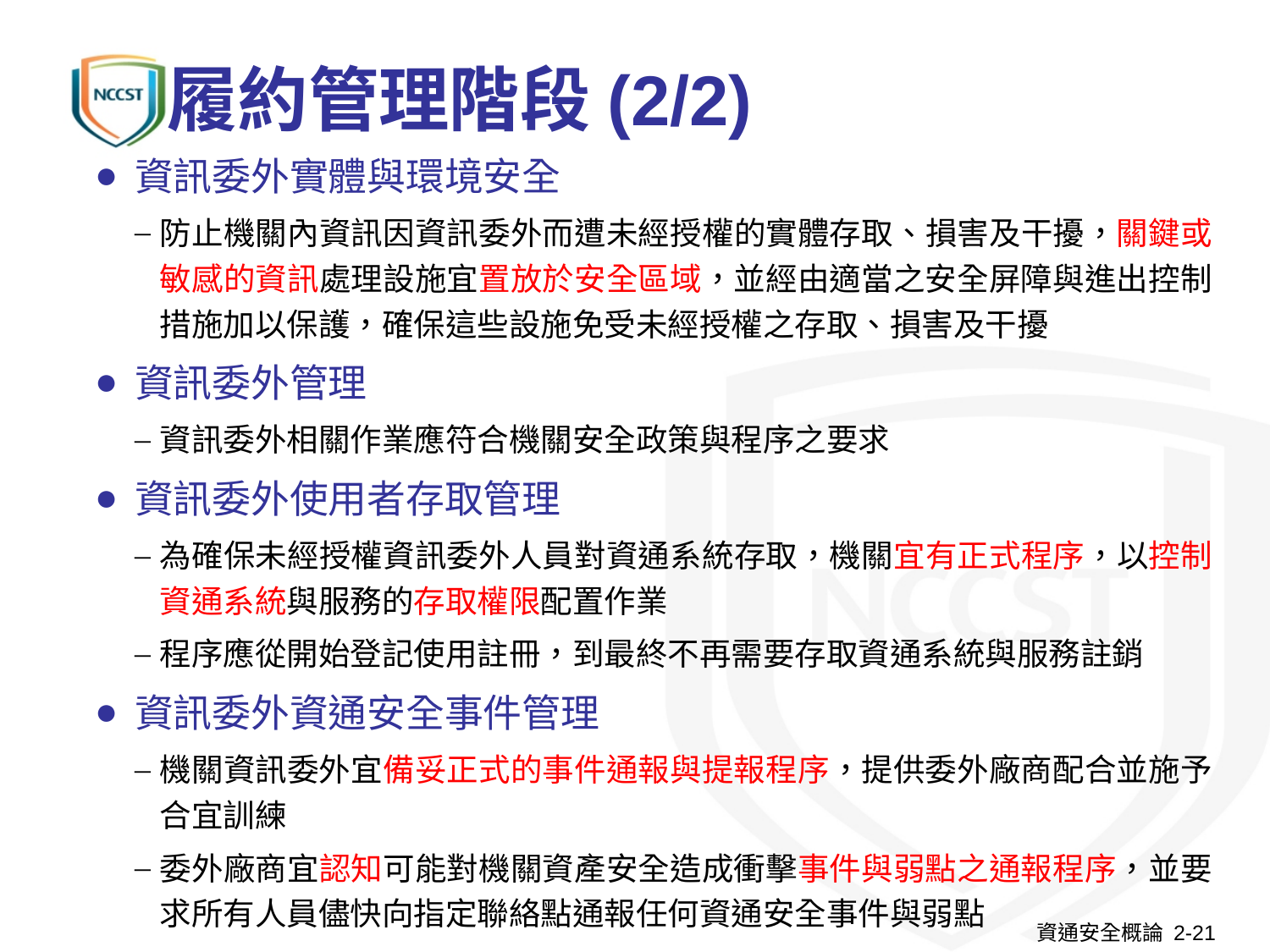

# 履約管理階段(2/2)
資訊委外實體與環境安全
防止機關內資訊因資訊委外而遭未經授權的實體存取、損害及干擾，關鍵或敏感的資訊處理設施宜置放於安全區域，並經由適當之安全屏障與進出控制措施加以保護，確保這些設施免受未經授權之存取、損害及干擾
資訊委外管理
資訊委外相關作業應符合機關安全政策與程序之要求
資訊委外使用者存取管理
為確保未經授權資訊委外人員對資通系統存取，機關宜有正式程序，以控制資通系統與服務的存取權限配置作業
程序應從開始登記使用註冊，到最終不再需要存取資通系統與服務註銷
資訊委外資通安全事件管理
機關資訊委外宜備妥正式的事件通報與提報程序，提供委外廠商配合並施予合宜訓練
委外廠商宜認知可能對機關資產安全造成衝擊事件與弱點之通報程序，並要求所有人員儘快向指定聯絡點通報任何資通安全事件與弱點